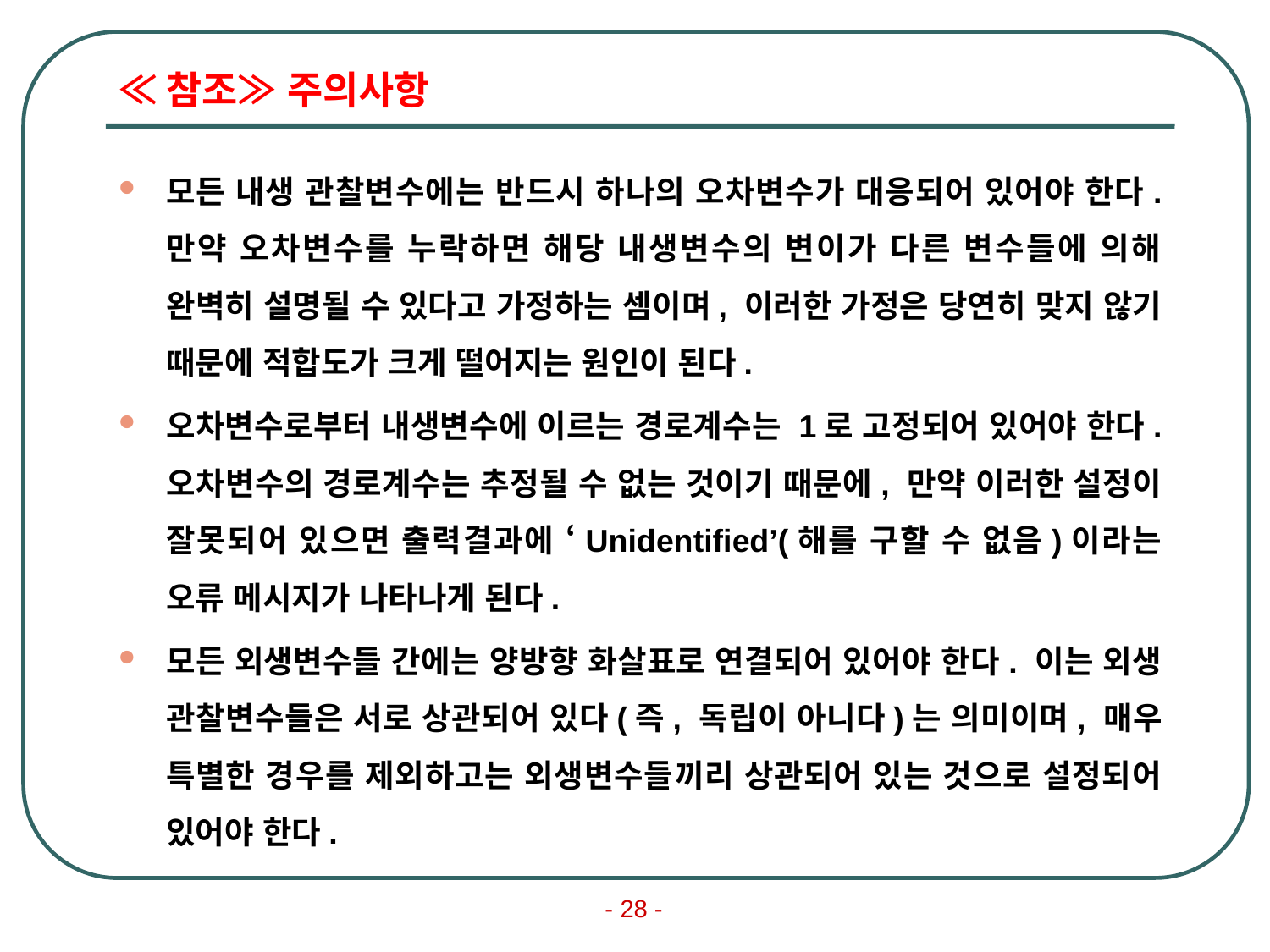

# ≪참조≫ 주의사항
모든 내생 관찰변수에는 반드시 하나의 오차변수가 대응되어 있어야 한다. 만약 오차변수를 누락하면 해당 내생변수의 변이가 다른 변수들에 의해 완벽히 설명될 수 있다고 가정하는 셈이며, 이러한 가정은 당연히 맞지 않기 때문에 적합도가 크게 떨어지는 원인이 된다.
오차변수로부터 내생변수에 이르는 경로계수는 1로 고정되어 있어야 한다. 오차변수의 경로계수는 추정될 수 없는 것이기 때문에, 만약 이러한 설정이 잘못되어 있으면 출력결과에 ‘Unidentified’(해를 구할 수 없음)이라는 오류 메시지가 나타나게 된다.
모든 외생변수들 간에는 양방향 화살표로 연결되어 있어야 한다. 이는 외생 관찰변수들은 서로 상관되어 있다(즉, 독립이 아니다)는 의미이며, 매우 특별한 경우를 제외하고는 외생변수들끼리 상관되어 있는 것으로 설정되어 있어야 한다.
- 28 -